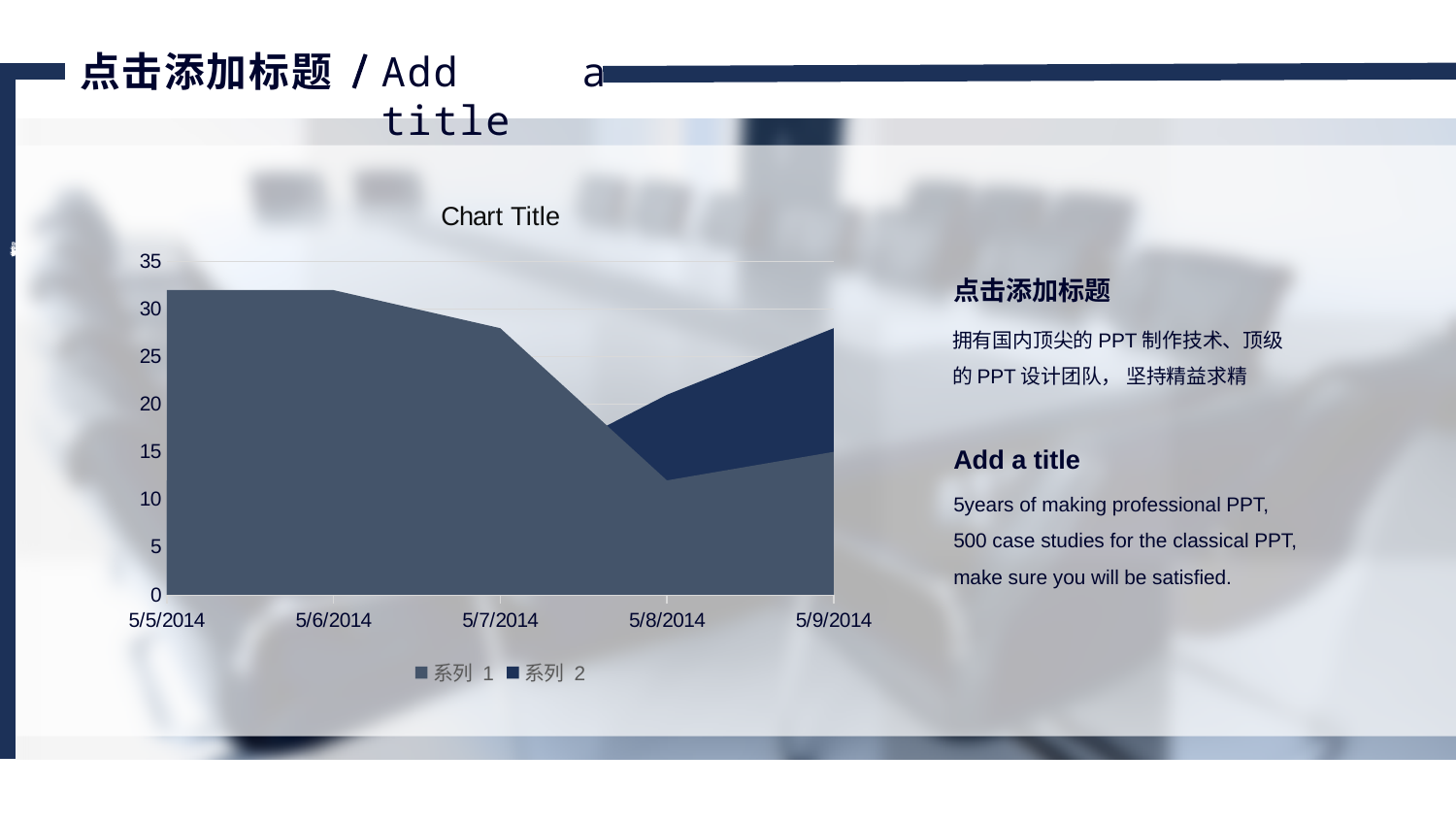

点击添加标题
Add a title

### Chart:

| Category | 系列 1 | 系列 2 |
|---|---|---|
| 41764 | 32.0 | 12.0 |
| 41765 | 32.0 | 12.0 |
| 41766 | 28.0 | 12.0 |
| 41767 | 12.0 | 21.0 |
| 41768 | 15.0 | 28.0 |
Shanghai Rapidesign Advertising Co.,ltd
点击添加标题
拥有国内顶尖的PPT制作技术、顶级的PPT设计团队， 坚持精益求精
Add a title
5years of making professional PPT, 500 case studies for the classical PPT, make sure you will be satisfied.